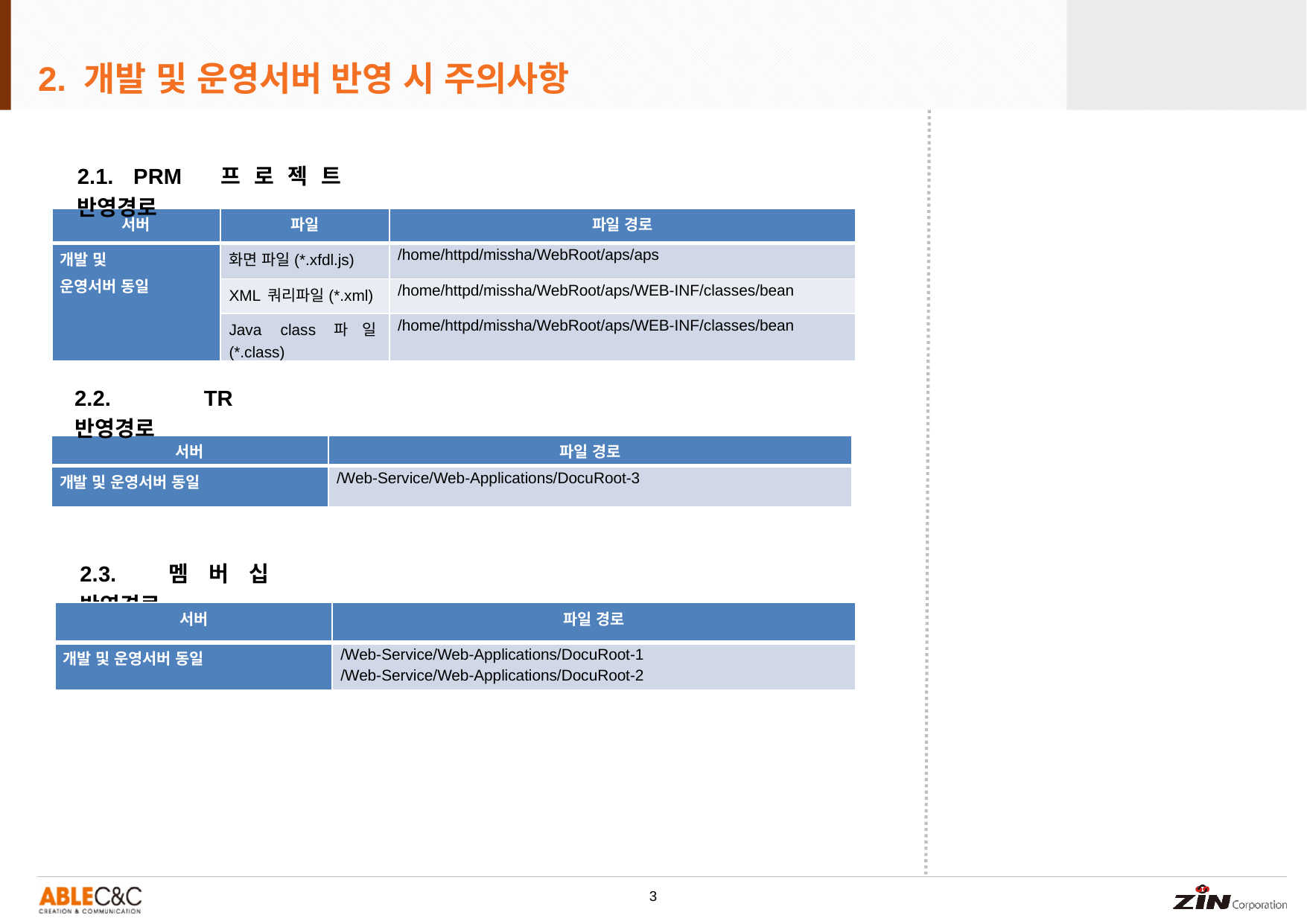

2. 개발 및 운영서버 반영 시 주의사항

2.1. PRM 프로젝트 반영경로
| 서버 | 파일 | 파일 경로 |
| --- | --- | --- |
| 개발 및 운영서버 동일 | 화면 파일(\*.xfdl.js) | /home/httpd/missha/WebRoot/aps/aps |
|  | XML 쿼리파일(\*.xml) | /home/httpd/missha/WebRoot/aps/WEB-INF/classes/bean |
|  | Java class파일(\*.class) | /home/httpd/missha/WebRoot/aps/WEB-INF/classes/bean |
2.2. TR 반영경로
| 서버 | 파일 경로 |
| --- | --- |
| 개발 및 운영서버 동일 | /Web-Service/Web-Applications/DocuRoot-3 |
2.3. 멤버십 반영경로
| 서버 | 파일 경로 |
| --- | --- |
| 개발 및 운영서버 동일 | /Web-Service/Web-Applications/DocuRoot-1 /Web-Service/Web-Applications/DocuRoot-2 |